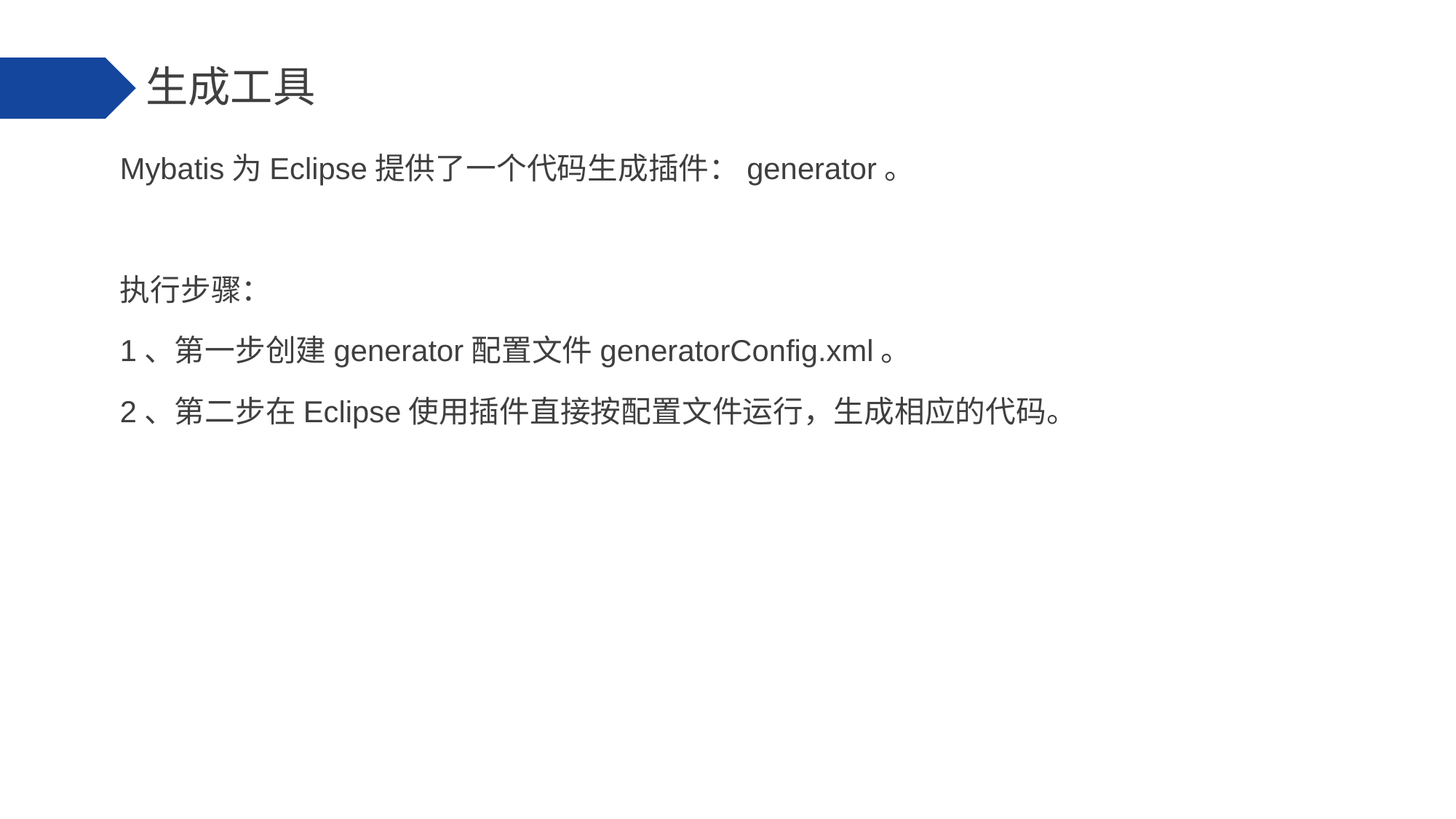

生成工具
Mybatis为Eclipse提供了一个代码生成插件：generator。

执行步骤：
1、第一步创建generator配置文件generatorConfig.xml。
2、第二步在Eclipse使用插件直接按配置文件运行，生成相应的代码。